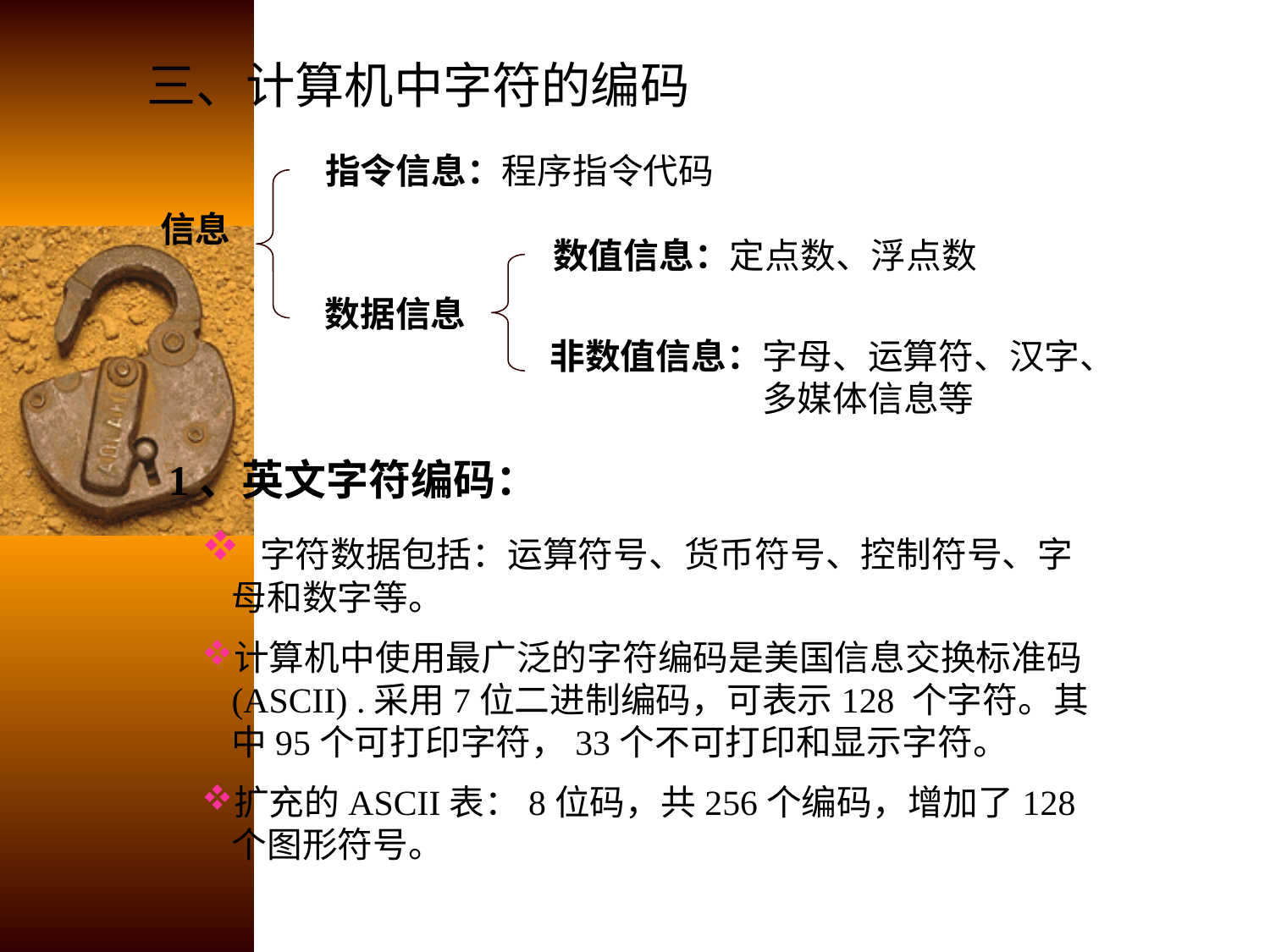

# 三、计算机中字符的编码
指令信息：程序指令代码

信息
数值信息：定点数、浮点数

数据信息
非数值信息：字母、运算符、汉字、
        多媒体信息等
1、英文字符编码：
 字符数据包括：运算符号、货币符号、控制符号、字母和数字等。
计算机中使用最广泛的字符编码是美国信息交换标准码(ASCII) .采用7位二进制编码，可表示128 个字符。其中95个可打印字符，33个不可打印和显示字符。
扩充的ASCII表：8位码，共256个编码，增加了128个图形符号。